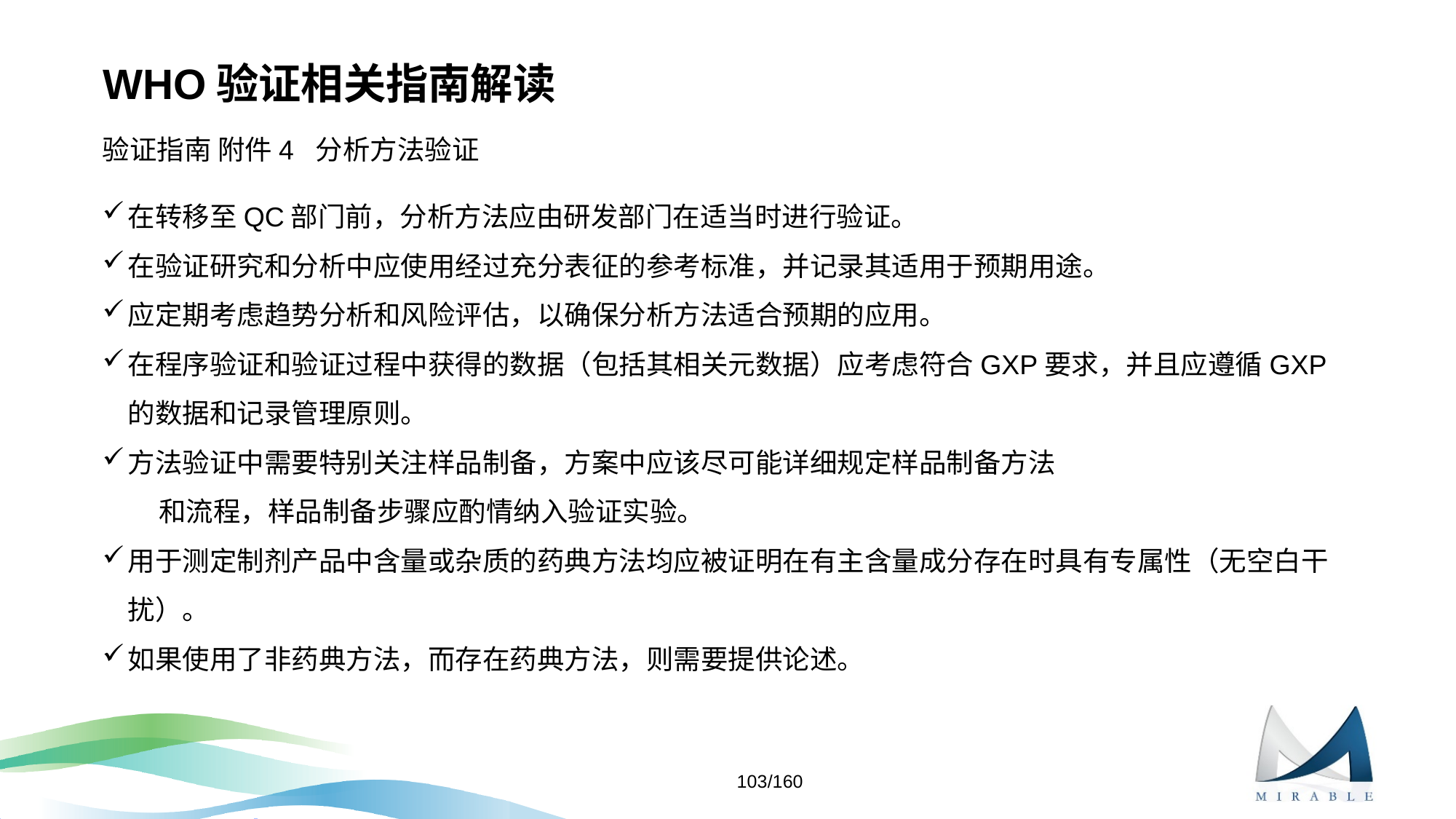

# WHO验证相关指南解读
验证指南 附件4  分析方法验证
在转移至QC部门前，分析方法应由研发部门在适当时进行验证。
在验证研究和分析中应使用经过充分表征的参考标准，并记录其适用于预期用途。
应定期考虑趋势分析和风险评估，以确保分析方法适合预期的应用。
在程序验证和验证过程中获得的数据（包括其相关元数据）应考虑符合GXP要求，并且应遵循GXP的数据和记录管理原则。
方法验证中需要特别关注样品制备，方案中应该尽可能详细规定样品制备方法
     和流程，样品制备步骤应酌情纳入验证实验。
用于测定制剂产品中含量或杂质的药典方法均应被证明在有主含量成分存在时具有专属性（无空白干扰）。
如果使用了非药典方法，而存在药典方法，则需要提供论述。
103/160